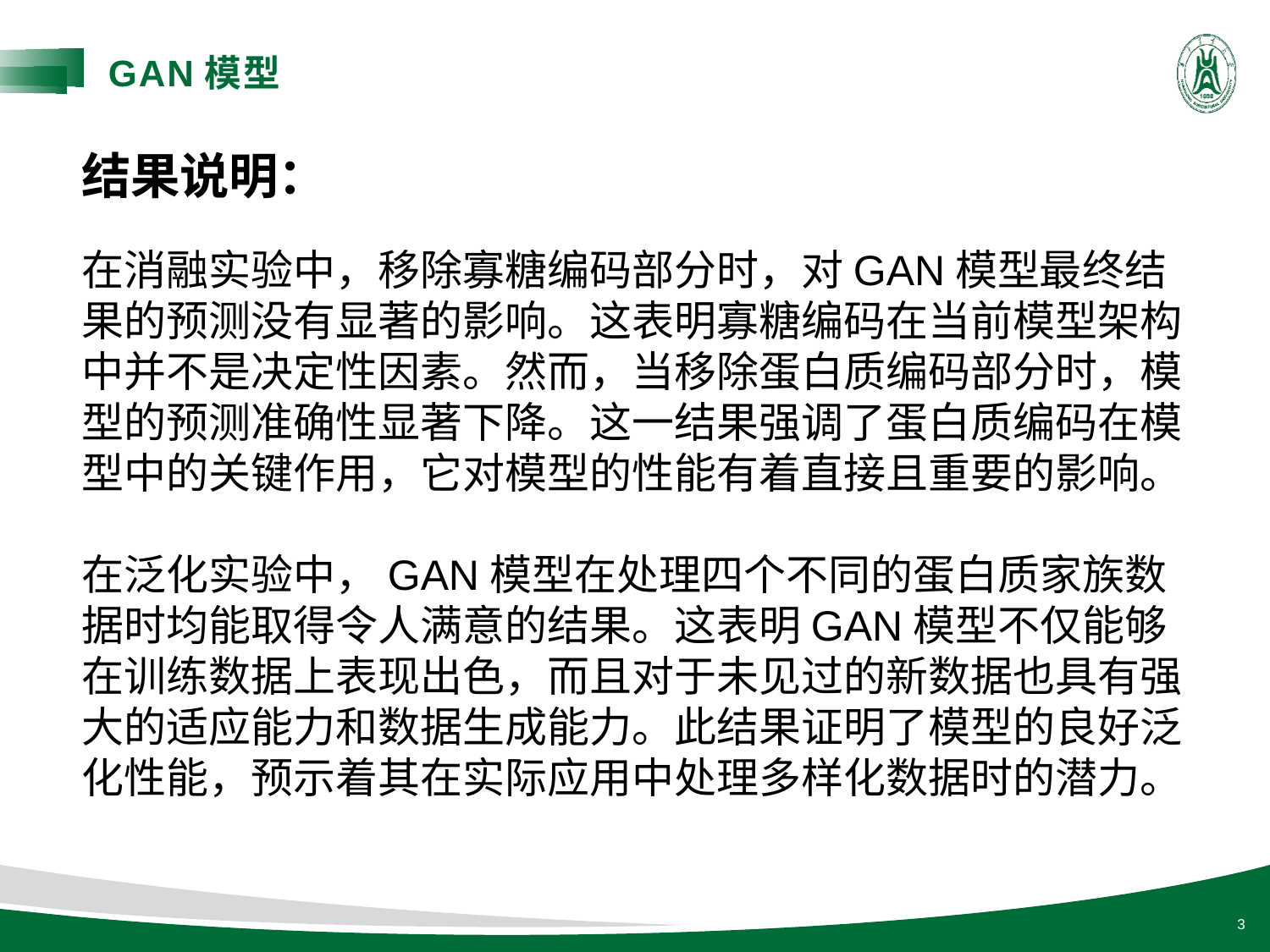

GAN模型
结果说明：
在消融实验中，移除寡糖编码部分时，对GAN模型最终结果的预测没有显著的影响。这表明寡糖编码在当前模型架构中并不是决定性因素。然而，当移除蛋白质编码部分时，模型的预测准确性显著下降。这一结果强调了蛋白质编码在模型中的关键作用，它对模型的性能有着直接且重要的影响。

在泛化实验中，GAN模型在处理四个不同的蛋白质家族数据时均能取得令人满意的结果。这表明GAN模型不仅能够在训练数据上表现出色，而且对于未见过的新数据也具有强大的适应能力和数据生成能力。此结果证明了模型的良好泛化性能，预示着其在实际应用中处理多样化数据时的潜力。

3